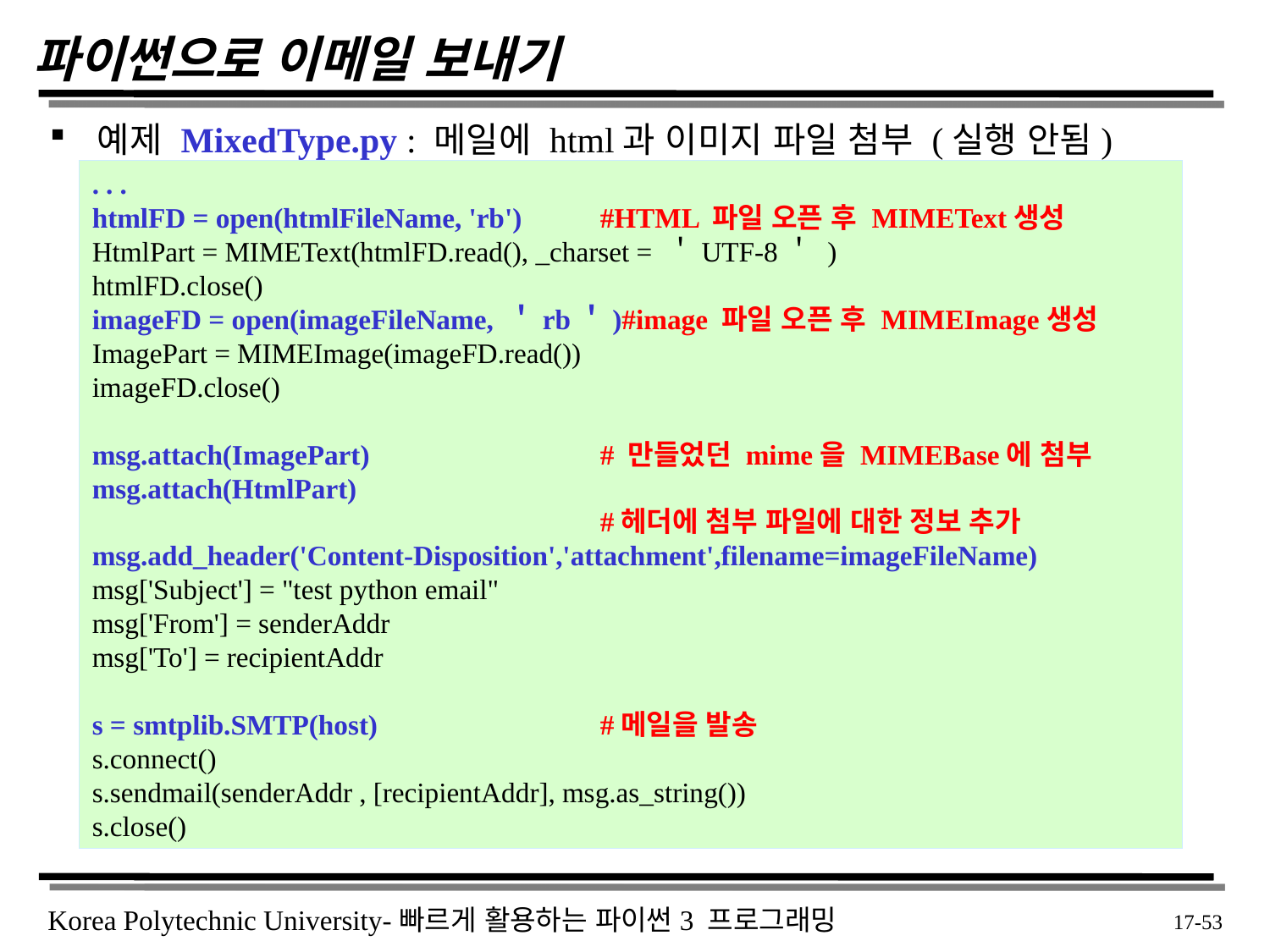

# 파이썬으로 이메일 보내기
예제 MixedType.py : 메일에 html과 이미지 파일 첨부 (실행 안됨)

. . .
htmlFD = open(htmlFileName, 'rb') 	#HTML 파일 오픈 후 MIMEText생성
HtmlPart = MIMEText(htmlFD.read(), _charset = ＇UTF-8＇ )
htmlFD.close()
imageFD = open(imageFileName, ＇rb＇)#image 파일 오픈 후 MIMEImage생성
ImagePart = MIMEImage(imageFD.read())
imageFD.close()

msg.attach(ImagePart) 		# 만들었던 mime을 MIMEBase에 첨부
msg.attach(HtmlPart)
				#헤더에 첨부 파일에 대한 정보 추가
msg.add_header('Content-Disposition','attachment',filename=imageFileName)
msg['Subject'] = "test python email"
msg['From'] = senderAddr
msg['To'] = recipientAddr

s = smtplib.SMTP(host) 		#메일을 발송
s.connect()
s.sendmail(senderAddr , [recipientAddr], msg.as_string())
s.close()

 17-53